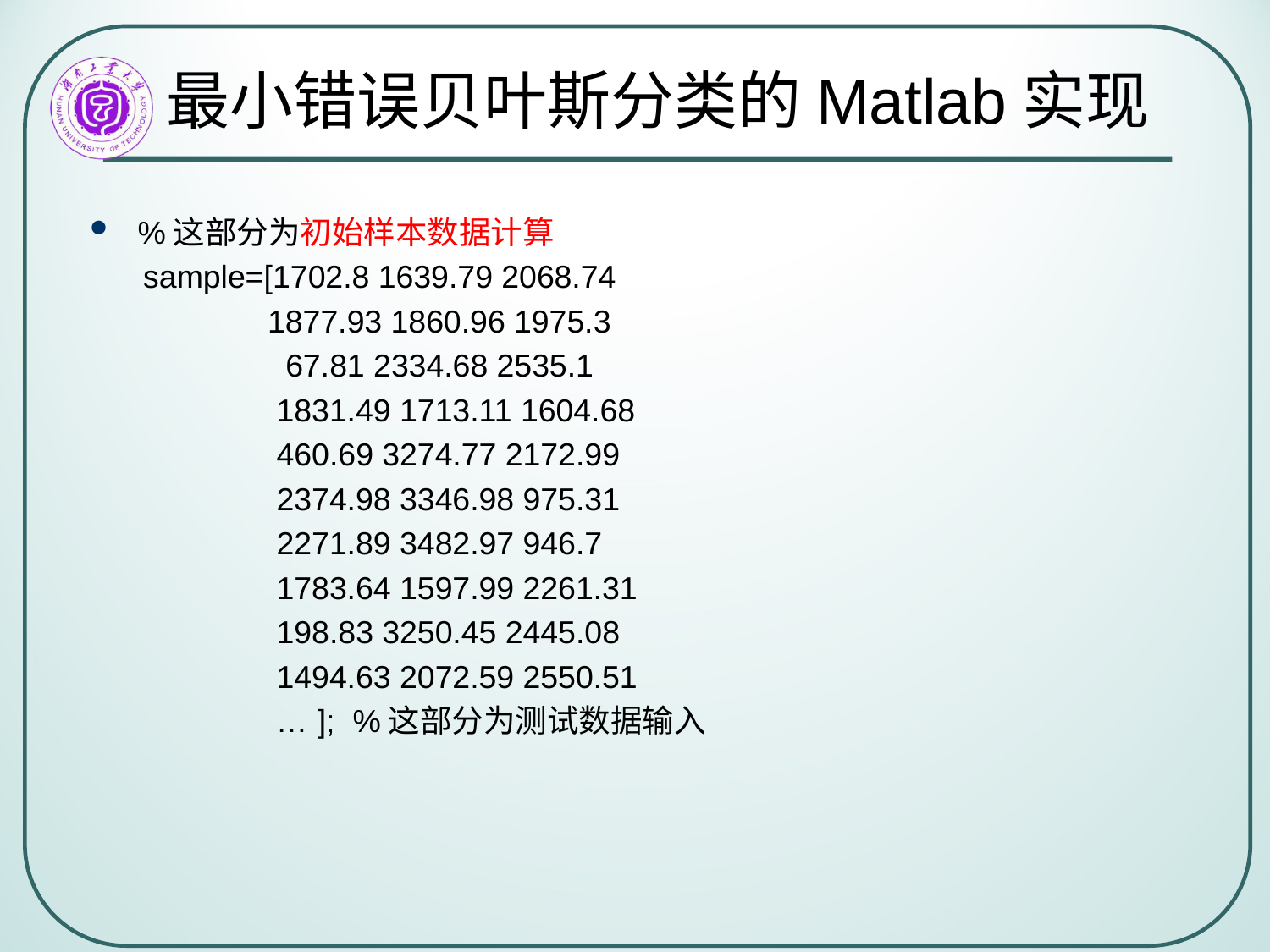

最小错误贝叶斯分类的Matlab实现
%这部分为初始样本数据计算
      sample=[1702.8 1639.79 2068.74
                    1877.93 1860.96 1975.3
                      67.81 2334.68 2535.1
                     1831.49 1713.11 1604.68
                     460.69 3274.77 2172.99
                     2374.98 3346.98 975.31
                     2271.89 3482.97 946.7
                     1783.64 1597.99 2261.31
                     198.83 3250.45 2445.08
                     1494.63 2072.59 2550.51
                     … ];  %这部分为测试数据输入